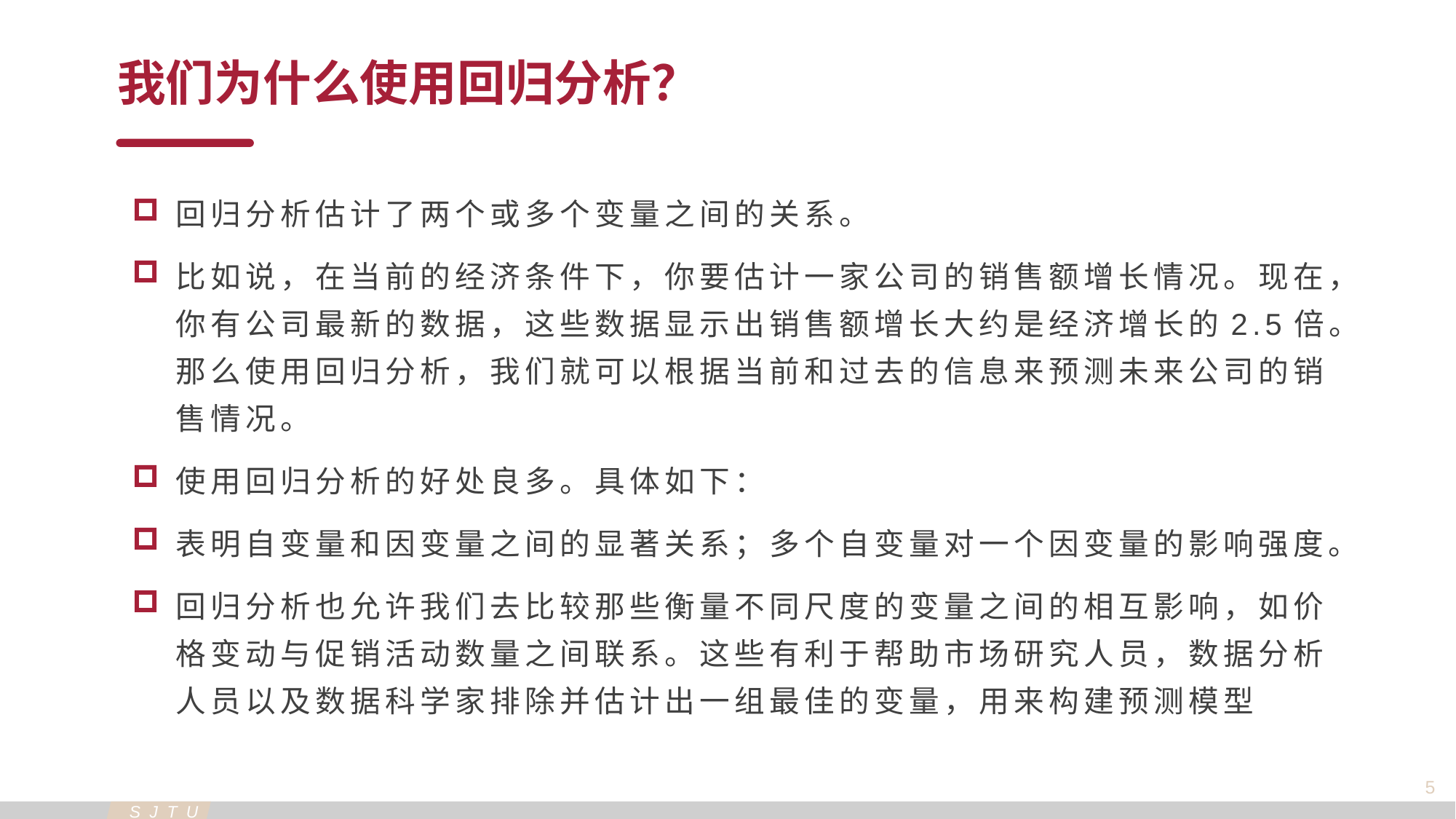

我们为什么使用回归分析？
回归分析估计了两个或多个变量之间的关系。
比如说，在当前的经济条件下，你要估计一家公司的销售额增长情况。现在，你有公司最新的数据，这些数据显示出销售额增长大约是经济增长的2.5倍。那么使用回归分析，我们就可以根据当前和过去的信息来预测未来公司的销售情况。
使用回归分析的好处良多。具体如下：
表明自变量和因变量之间的显著关系；多个自变量对一个因变量的影响强度。
回归分析也允许我们去比较那些衡量不同尺度的变量之间的相互影响，如价格变动与促销活动数量之间联系。这些有利于帮助市场研究人员，数据分析人员以及数据科学家排除并估计出一组最佳的变量，用来构建预测模型
5